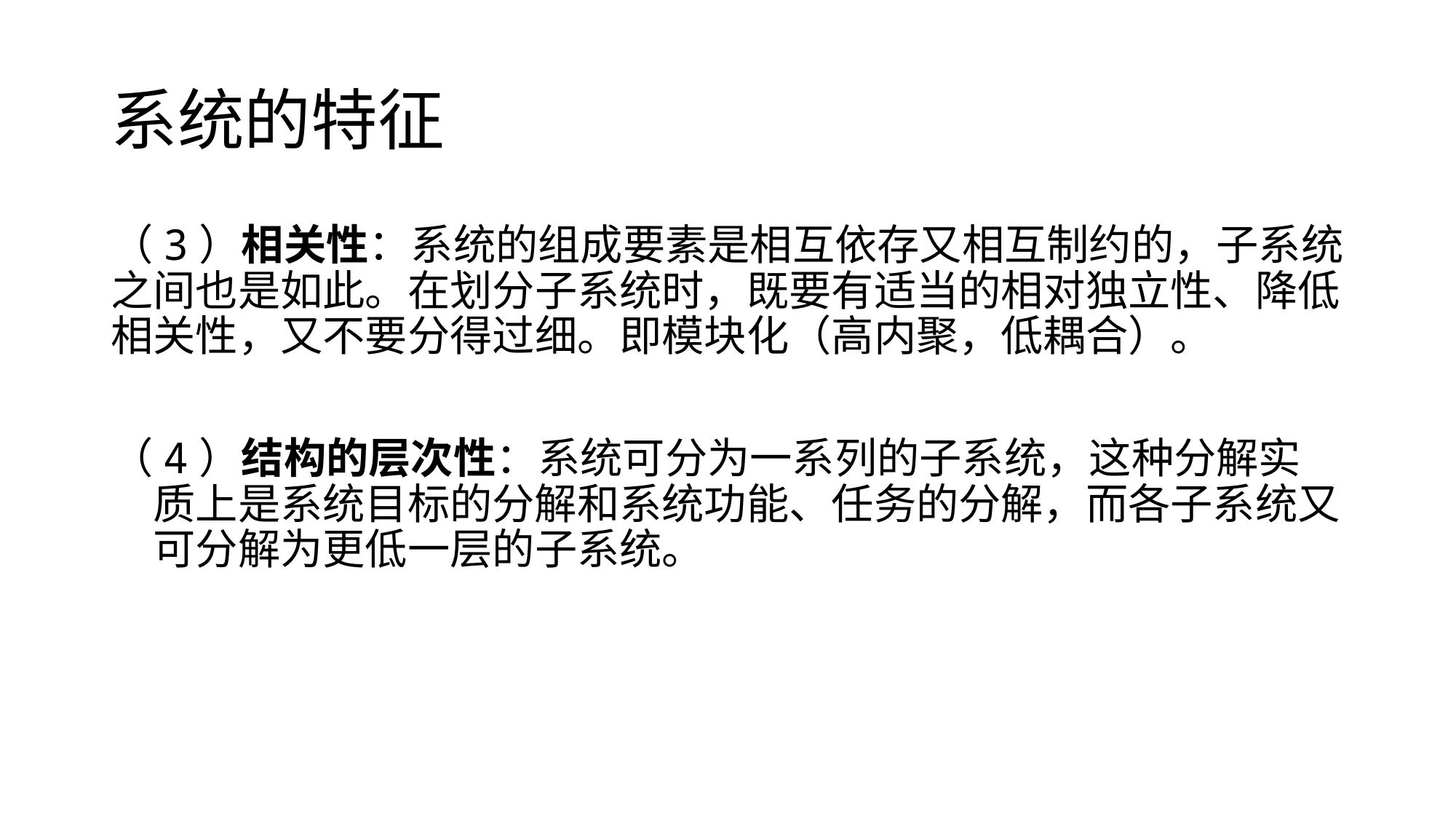

# 系统的特征
（3）相关性：系统的组成要素是相互依存又相互制约的，子系统之间也是如此。在划分子系统时，既要有适当的相对独立性、降低相关性，又不要分得过细。即模块化（高内聚，低耦合）。

（4）结构的层次性：系统可分为一系列的子系统，这种分解实 　质上是系统目标的分解和系统功能、任务的分解，而各子系统又 　可分解为更低一层的子系统。